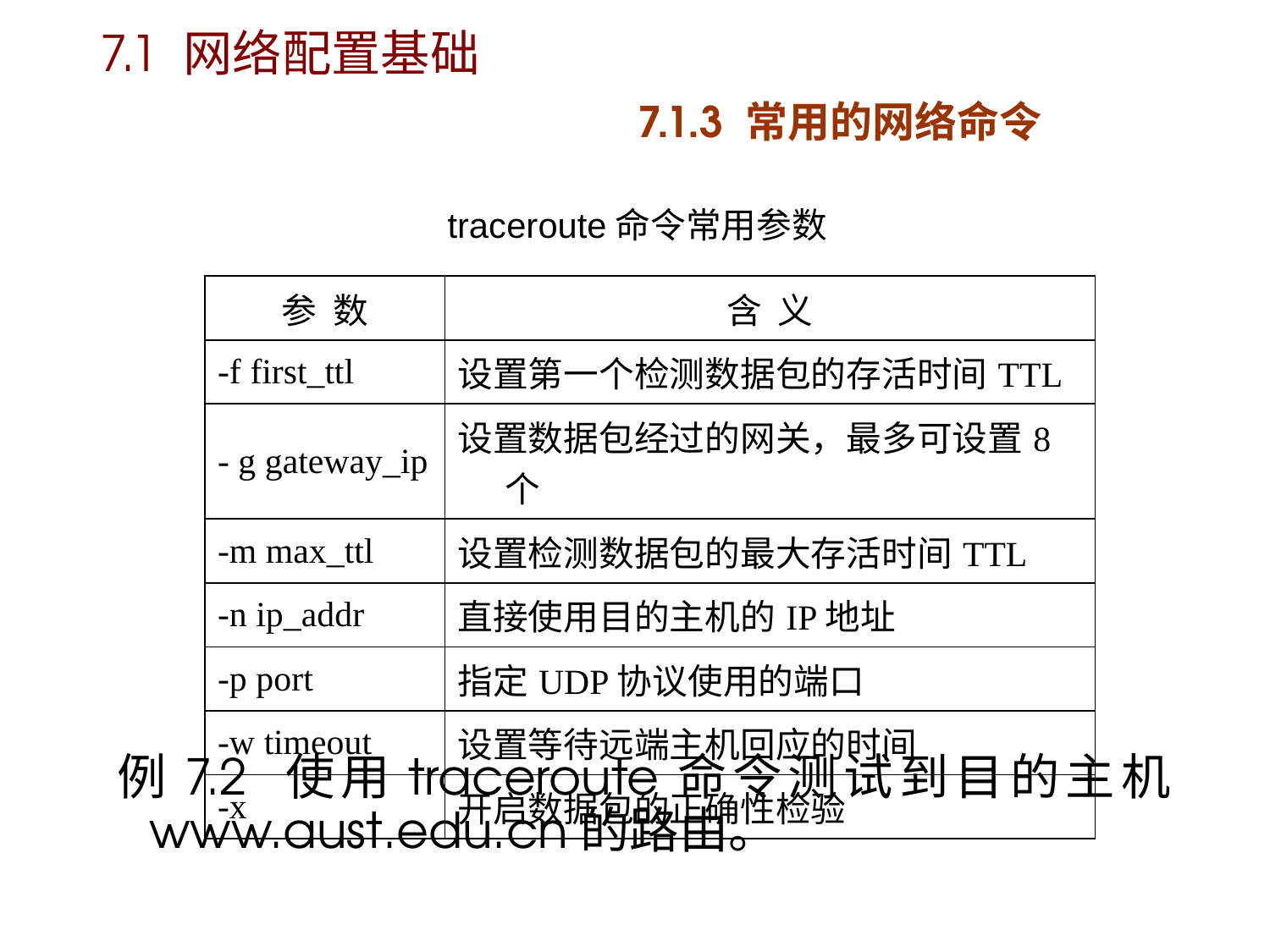

# 7.1 网络配置基础 7.1.3 常用的网络命令
traceroute命令常用参数
| 参 数 | 含 义 |
| --- | --- |
| -f first\_ttl | 设置第一个检测数据包的存活时间TTL |
| - g gateway\_ip | 设置数据包经过的网关，最多可设置8个 |
| -m max\_ttl | 设置检测数据包的最大存活时间TTL |
| -n ip\_addr | 直接使用目的主机的IP地址 |
| -p port | 指定UDP协议使用的端口 |
| -w timeout | 设置等待远端主机回应的时间 |
| -x | 开启数据包的正确性检验 |
例7.2 使用traceroute命令测试到目的主机www.aust.edu.cn的路由。